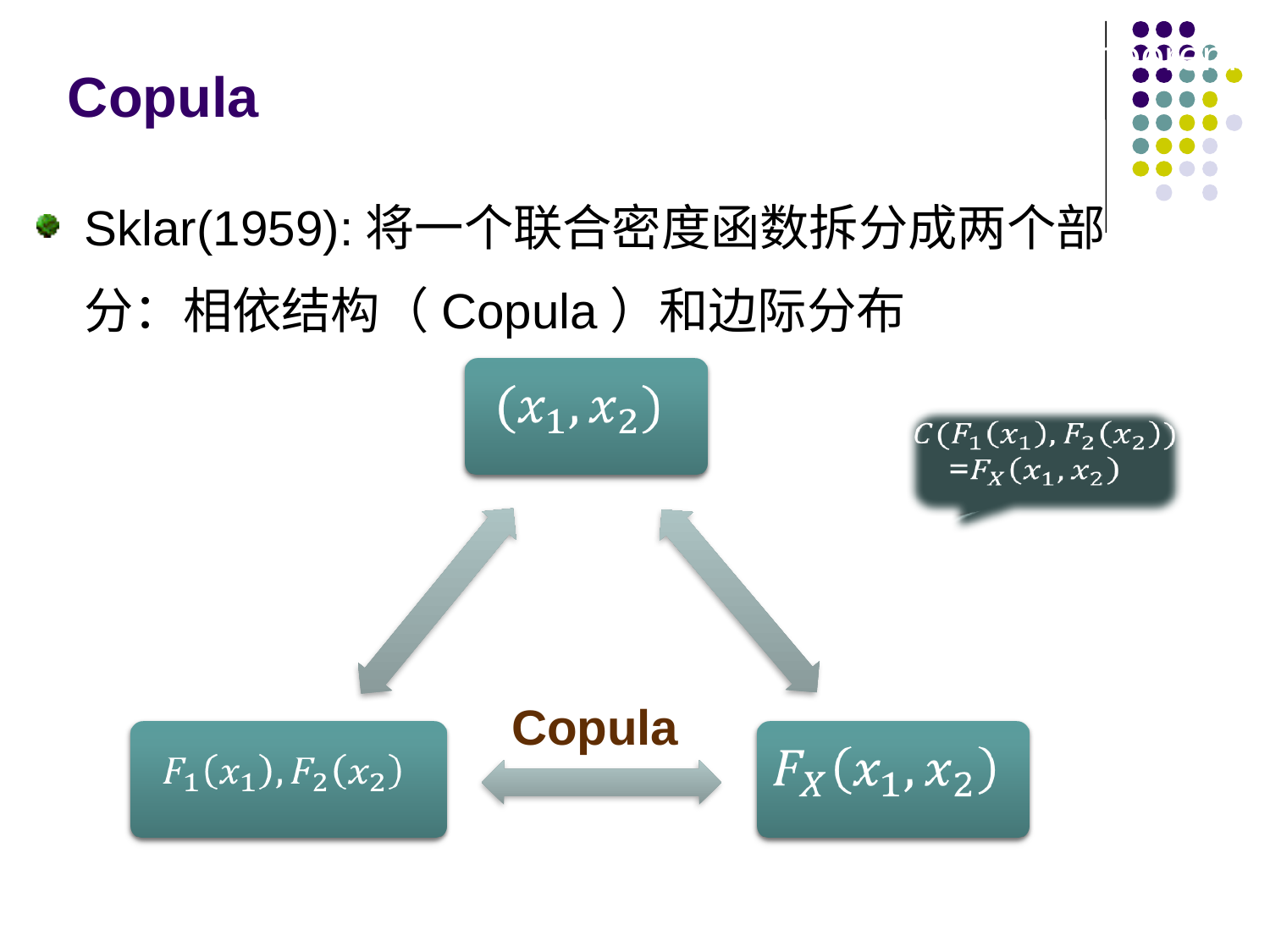

4.2 Sklar's Representation Theorem
# Copula
Sklar(1959):将一个联合密度函数拆分成两个部分：相依结构（Copula）和边际分布

Copula